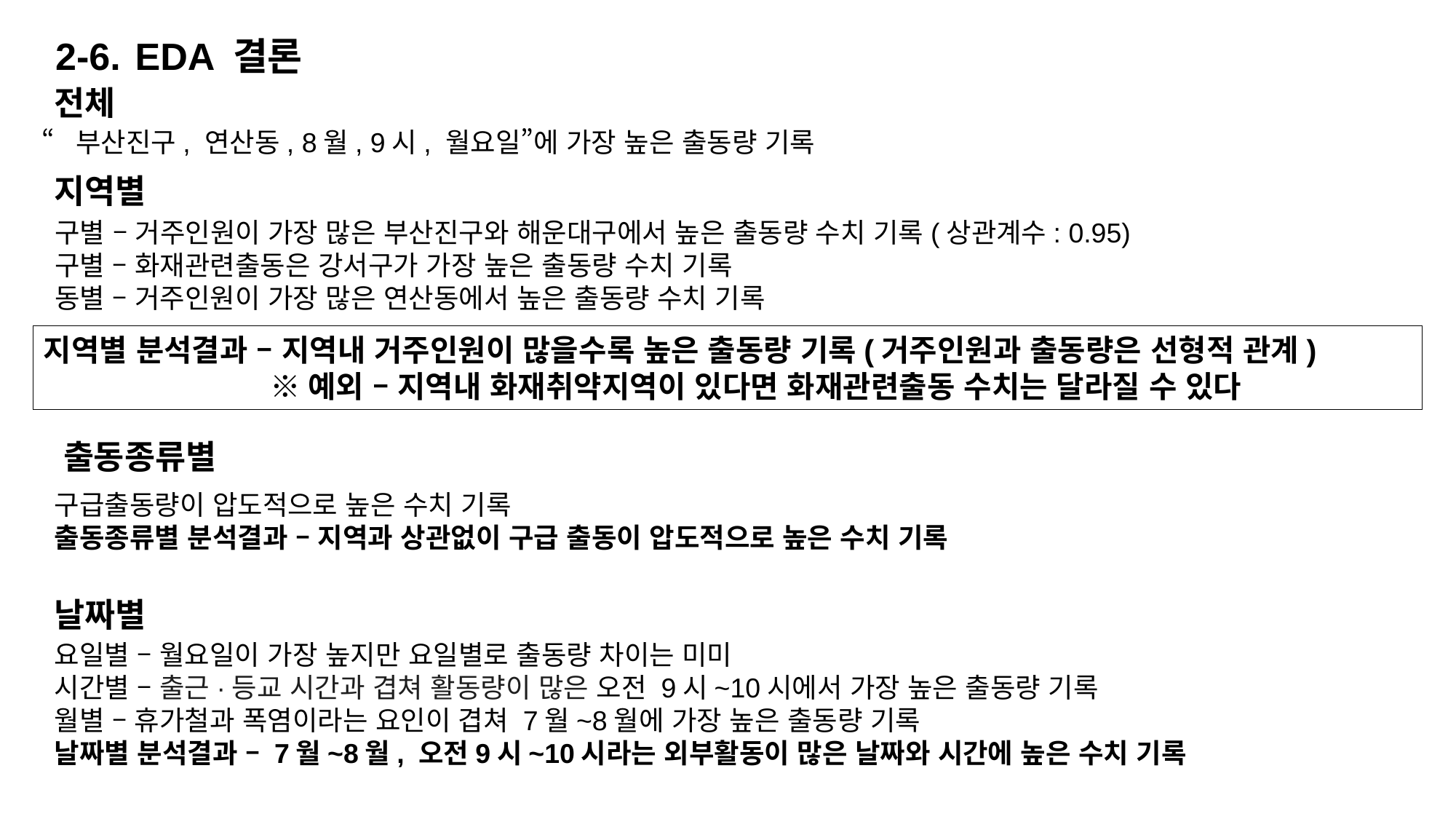

# 2-6. EDA 결론
전체
“부산진구, 연산동, 8월, 9시, 월요일”에 가장 높은 출동량 기록
지역별
구별 – 거주인원이 가장 많은 부산진구와 해운대구에서 높은 출동량 수치 기록(상관계수: 0.95)
구별 – 화재관련출동은 강서구가 가장 높은 출동량 수치 기록
동별 – 거주인원이 가장 많은 연산동에서 높은 출동량 수치 기록
지역별 분석결과 – 지역내 거주인원이 많을수록 높은 출동량 기록(거주인원과 출동량은 선형적 관계)
		 ※예외 – 지역내 화재취약지역이 있다면 화재관련출동 수치는 달라질 수 있다
출동종류별
구급출동량이 압도적으로 높은 수치 기록
출동종류별 분석결과 – 지역과 상관없이 구급 출동이 압도적으로 높은 수치 기록
날짜별
요일별 – 월요일이 가장 높지만 요일별로 출동량 차이는 미미
시간별 – 출근·등교 시간과 겹쳐 활동량이 많은 오전 9시~10시에서 가장 높은 출동량 기록
월별 – 휴가철과 폭염이라는 요인이 겹쳐 7월~8월에 가장 높은 출동량 기록
날짜별 분석결과 – 7월~8월, 오전9시~10시라는 외부활동이 많은 날짜와 시간에 높은 수치 기록